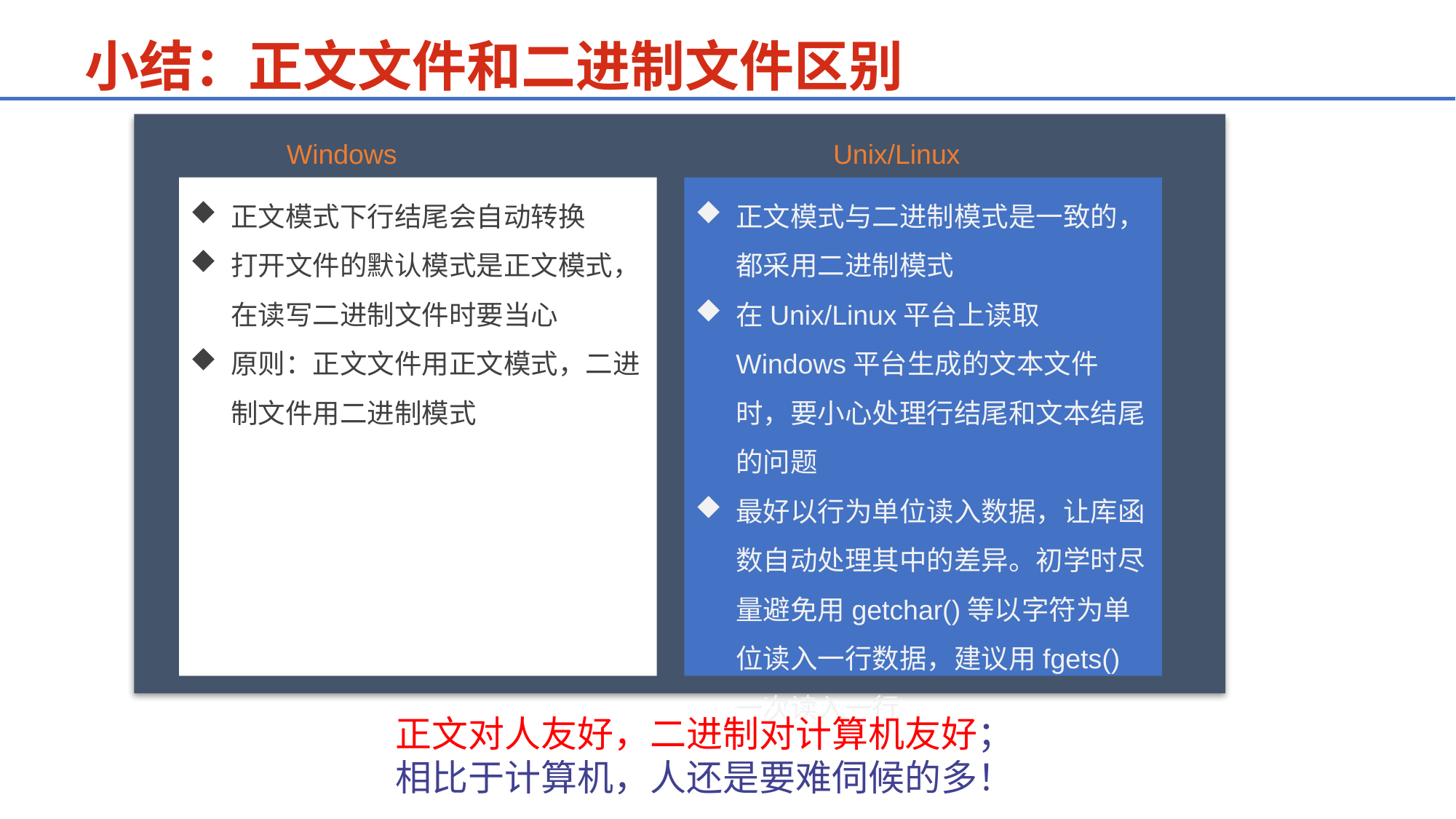

小结：正文文件和二进制文件区别

Windows
Unix/Linux
正文模式下行结尾会自动转换
打开文件的默认模式是正文模式，在读写二进制文件时要当心
原则：正文文件用正文模式，二进制文件用二进制模式
正文模式与二进制模式是一致的，都采用二进制模式
在Unix/Linux平台上读取Windows平台生成的文本文件时，要小心处理行结尾和文本结尾的问题
最好以行为单位读入数据，让库函数自动处理其中的差异。初学时尽量避免用getchar()等以字符为单位读入一行数据，建议用fgets()一次读入一行
正文对人友好，二进制对计算机友好；
相比于计算机，人还是要难伺候的多！